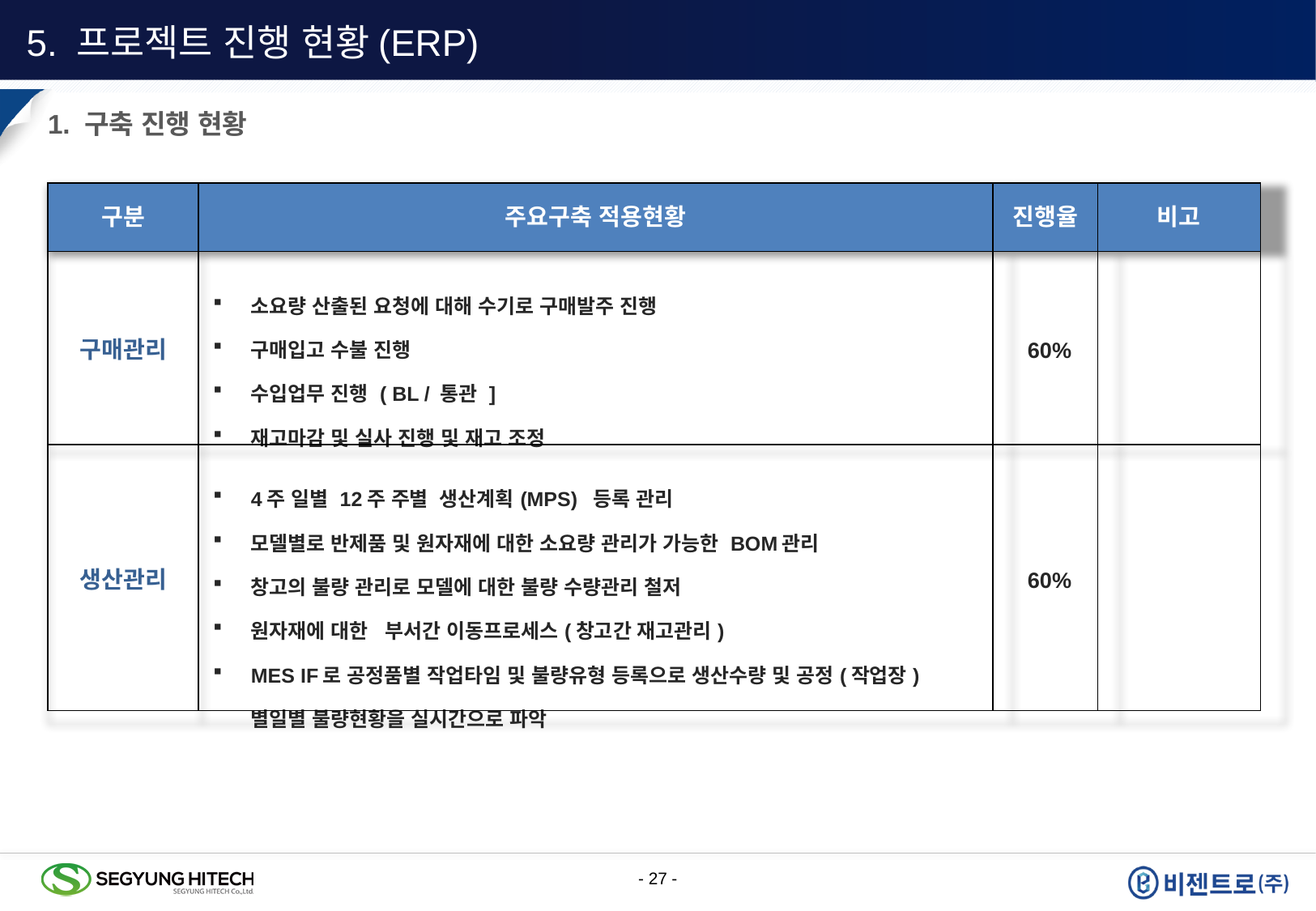

5. 프로젝트 진행 현황(ERP)
1. 구축 진행 현황
| 구분 | 주요구축 적용현황 | 진행율 | 비고 |
| --- | --- | --- | --- |
| 구매관리 | 소요량 산출된 요청에 대해 수기로 구매발주 진행 구매입고 수불 진행 수입업무 진행 ( BL / 통관 ] 재고마감 및 실사 진행 및 재고 조정 | 60% |  |
| 생산관리 | 4주 일별 12주 주별 생산계획(MPS) 등록 관리 모델별로 반제품 및 원자재에 대한 소요량 관리가 가능한 BOM관리 창고의 불량 관리로 모델에 대한 불량 수량관리 철저 원자재에 대한 부서간 이동프로세스(창고간 재고관리) MES IF로 공정품별 작업타임 및 불량유형 등록으로 생산수량 및 공정(작업장)별일별 불량현황을 실시간으로 파악 | 60% |  |